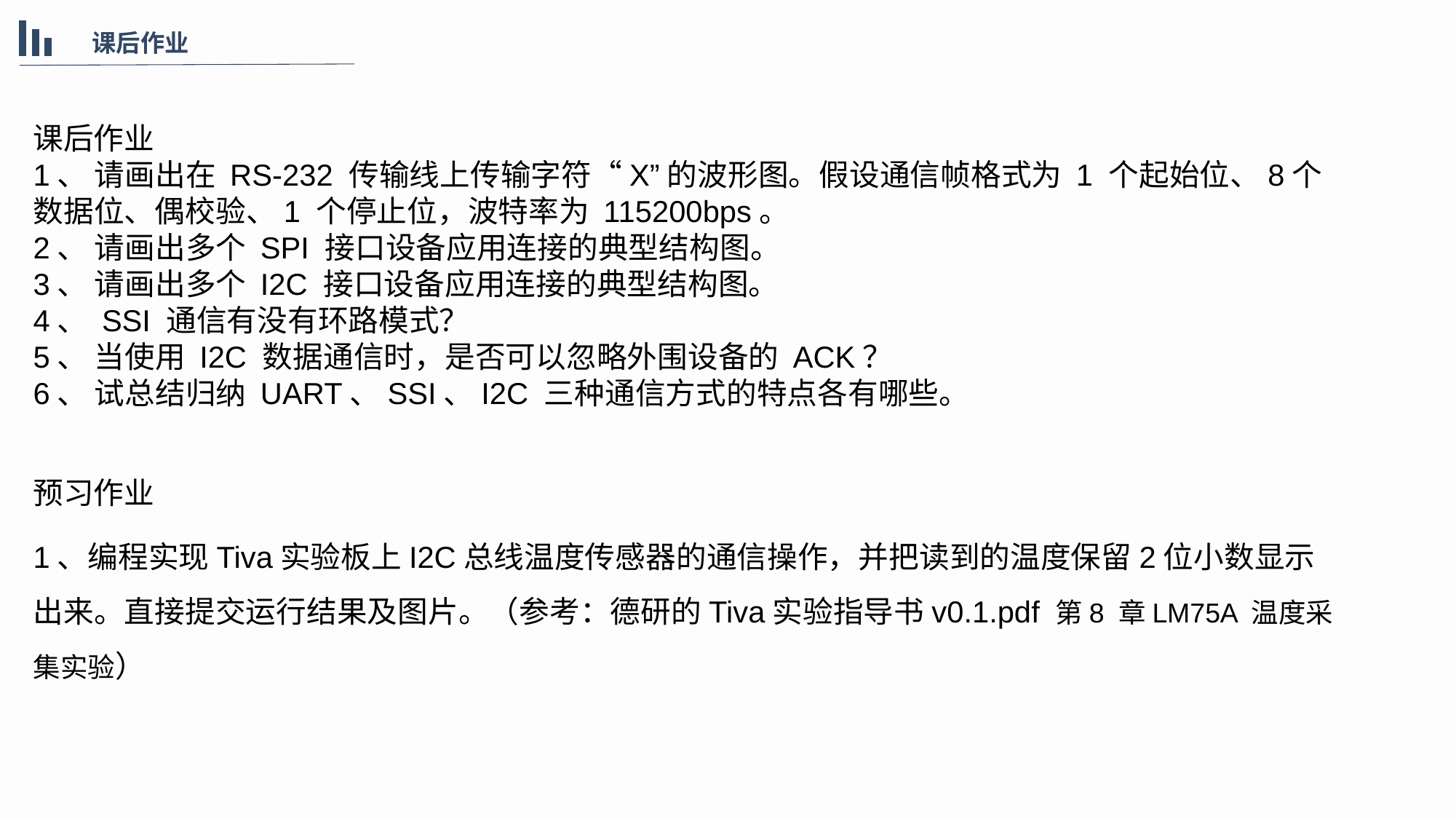

课后作业

课后作业
1、 请画出在 RS-232 传输线上传输字符“X”的波形图。假设通信帧格式为 1 个起始位、8个数据位、偶校验、1 个停止位，波特率为 115200bps。
2、 请画出多个 SPI 接口设备应用连接的典型结构图。
3、 请画出多个 I2C 接口设备应用连接的典型结构图。
4、 SSI 通信有没有环路模式？
5、 当使用 I2C 数据通信时，是否可以忽略外围设备的 ACK？
6、 试总结归纳 UART、SSI、I2C 三种通信方式的特点各有哪些。

预习作业
1、编程实现Tiva实验板上I2C总线温度传感器的通信操作，并把读到的温度保留2位小数显示出来。直接提交运行结果及图片。（参考：德研的Tiva实验指导书v0.1.pdf 第8 章LM75A 温度采集实验）